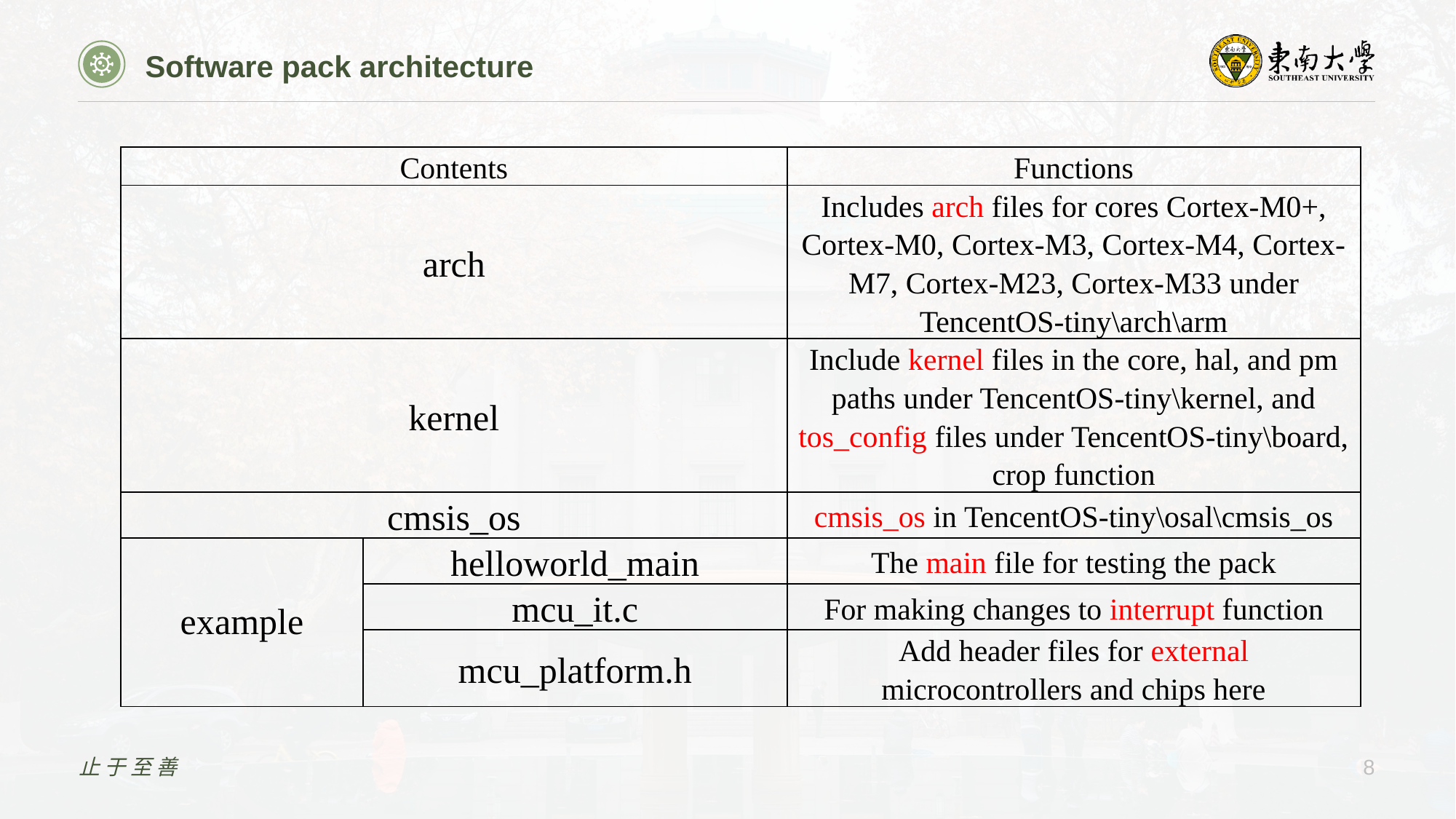

Software pack architecture
| Contents |  | Functions |
| --- | --- | --- |
| arch |  | Includes arch files for cores Cortex-M0+, Cortex-M0, Cortex-M3, Cortex-M4, Cortex-M7, Cortex-M23, Cortex-M33 under TencentOS-tiny\arch\arm |
| kernel |  | Include kernel files in the core, hal, and pm paths under TencentOS-tiny\kernel, and tos\_config files under TencentOS-tiny\board, crop function |
| cmsis\_os |  | cmsis\_os in TencentOS-tiny\osal\cmsis\_os |
| example | helloworld\_main | The main file for testing the pack |
|  | mcu\_it.c | For making changes to interrupt function |
|  | mcu\_platform.h | Add header files for external microcontrollers and chips here |
止于至善
8